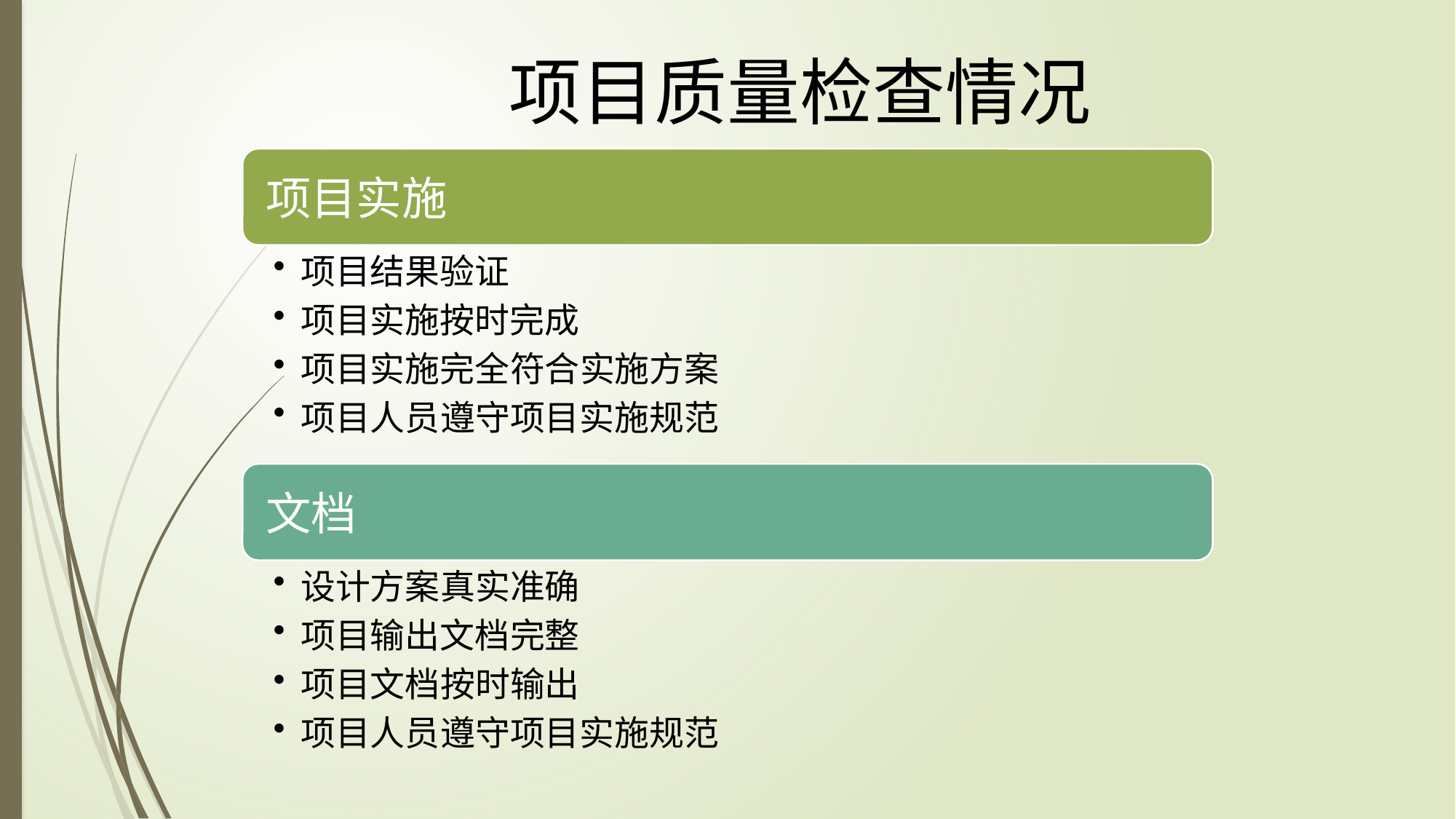

项目质量检查情况
项目实施
项目结果验证
项目实施按时完成
项目实施完全符合实施方案
项目人员遵守项目实施规范
文档
设计方案真实准确
项目输出文档完整
项目文档按时输出
项目人员遵守项目实施规范